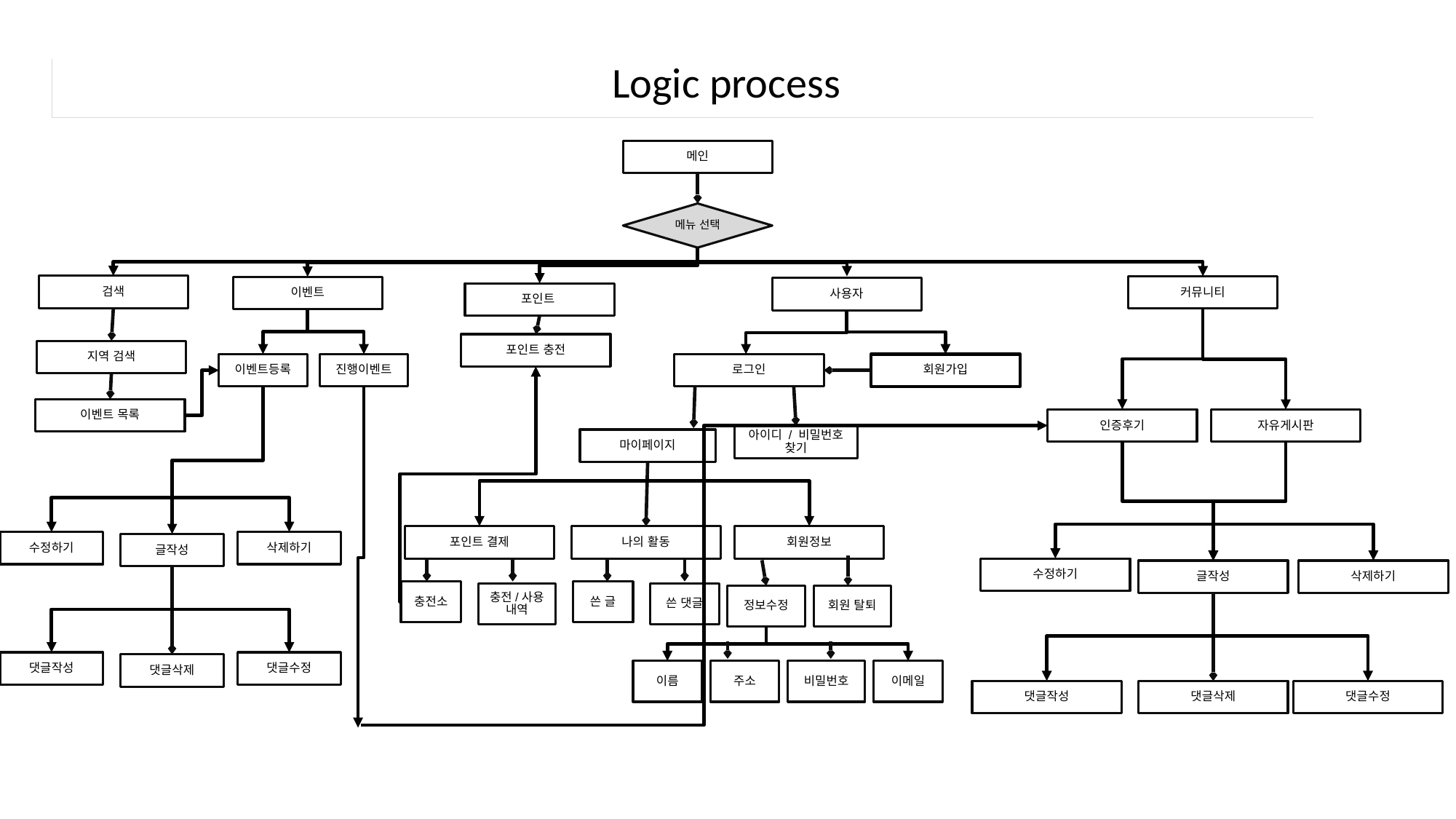

# Logic process
메인
메뉴 선택
검색
커뮤니티
이벤트
사용자
포인트
포인트 충전
지역 검색
이벤트등록
진행이벤트
로그인
회원가입
이벤트 목록
인증후기
자유게시판
아이디 / 비밀번호 찾기
마이페이지
포인트 결제
나의 활동
회원정보
수정하기
삭제하기
글작성
수정하기
글작성
삭제하기
충전소
쓴 글
충전/사용
내역
쓴 댓글
정보수정
회원 탈퇴
댓글작성
댓글수정
댓글삭제
이름
주소
비밀번호
이메일
댓글작성
댓글삭제
댓글수정